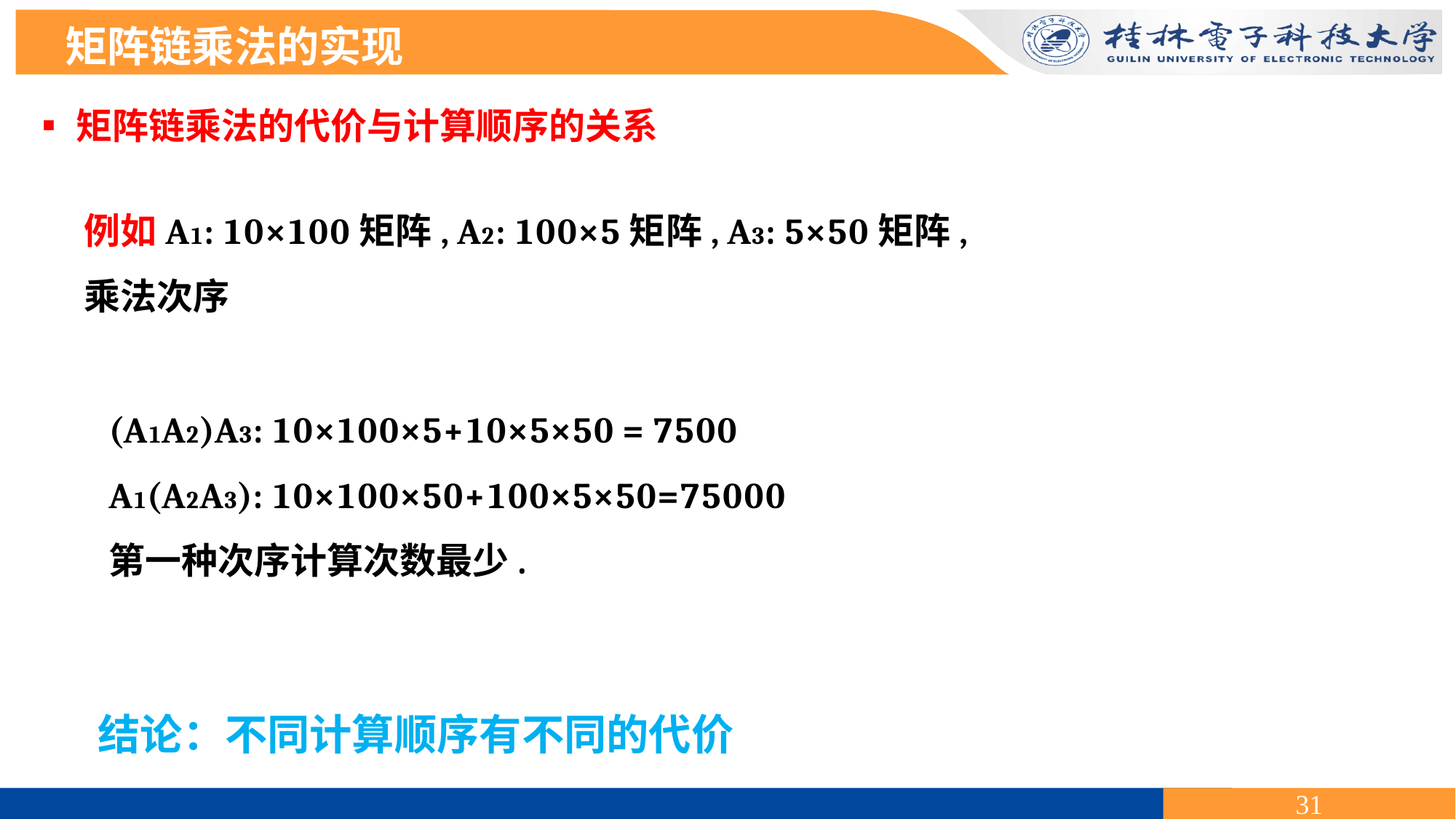

矩阵链乘法的实现
▪矩阵链乘法的代价与计算顺序的关系
例如A1: 10×100矩阵, A2: 100×5矩阵, A3: 5×50矩阵,
乘法次序
(A1A2)A3: 10×100×5+10×5×50 = 7500
A1(A2A3): 10×100×50+100×5×50=75000
第一种次序计算次数最少.
结论：不同计算顺序有不同的代价